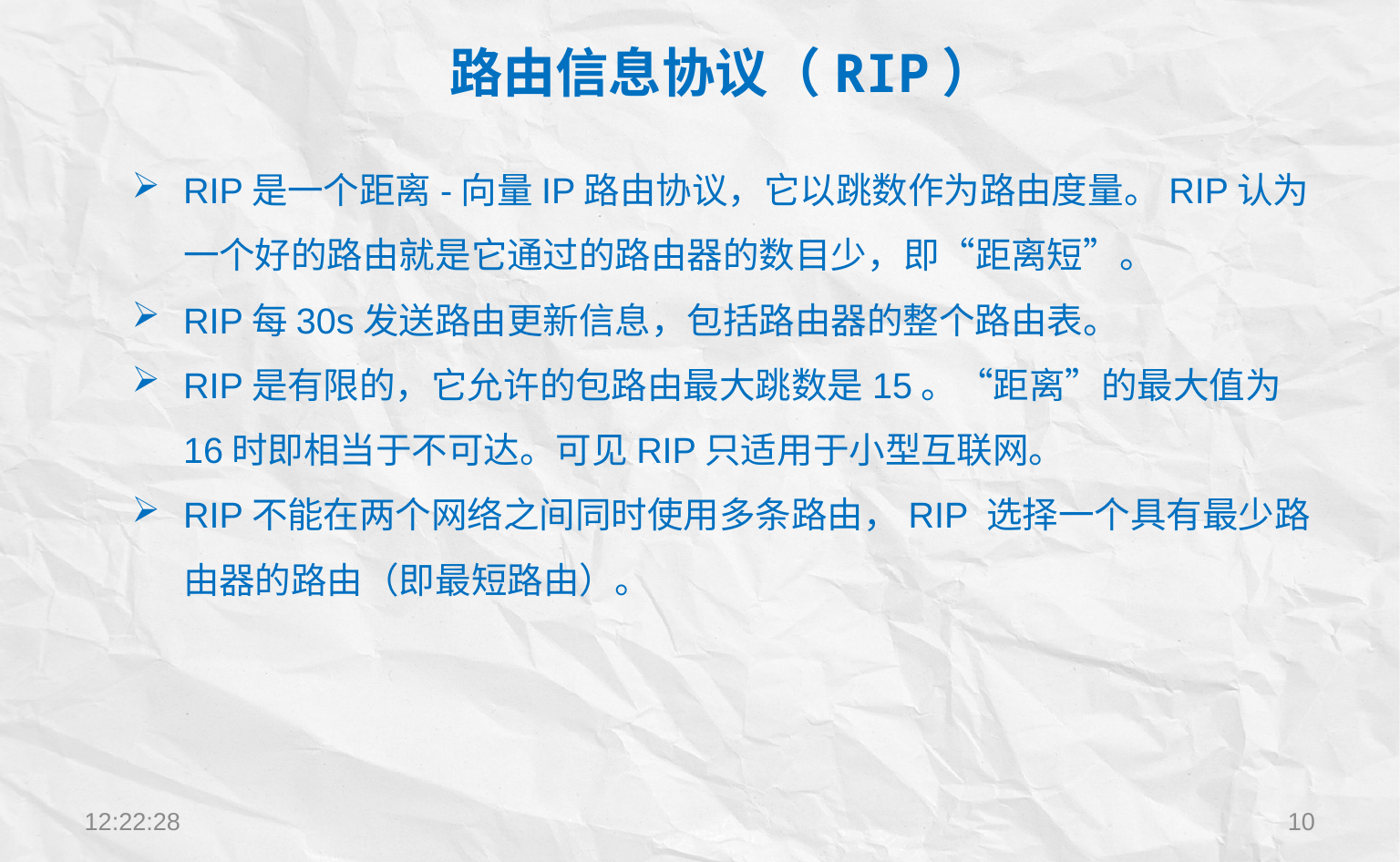

路由信息协议（RIP）
RIP是一个距离-向量IP路由协议，它以跳数作为路由度量。RIP认为一个好的路由就是它通过的路由器的数目少，即“距离短”。
RIP每30s发送路由更新信息，包括路由器的整个路由表。
RIP是有限的，它允许的包路由最大跳数是15。“距离”的最大值为16时即相当于不可达。可见RIP只适用于小型互联网。
RIP不能在两个网络之间同时使用多条路由，RIP 选择一个具有最少路由器的路由（即最短路由）。
12:22:28
10